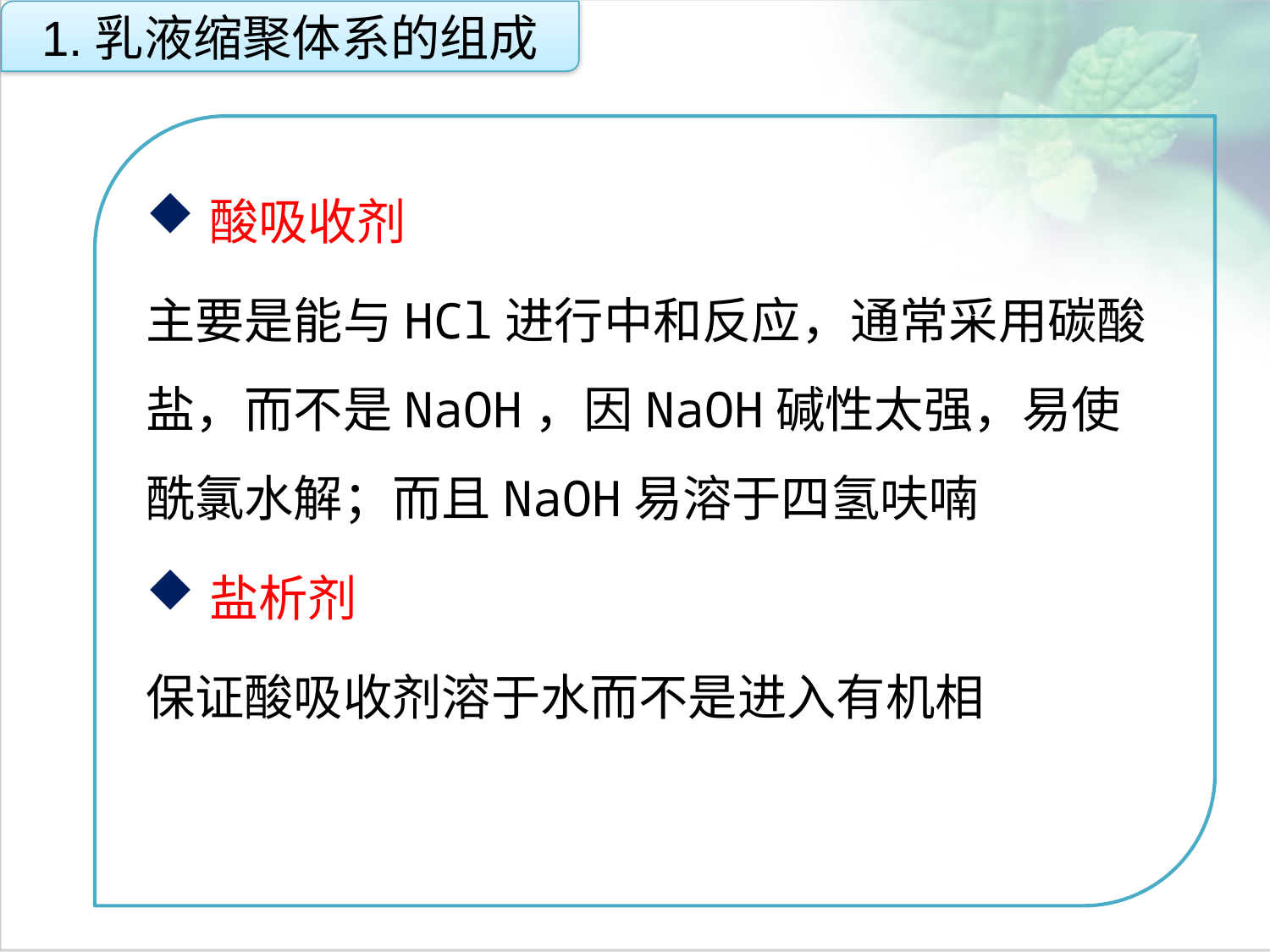

1.乳液缩聚体系的组成
酸吸收剂
主要是能与HCl进行中和反应，通常采用碳酸盐，而不是NaOH，因NaOH碱性太强，易使酰氯水解；而且NaOH易溶于四氢呋喃
盐析剂
保证酸吸收剂溶于水而不是进入有机相
点击添加文本
点击添加文本
点击添加文本
点击添加文本